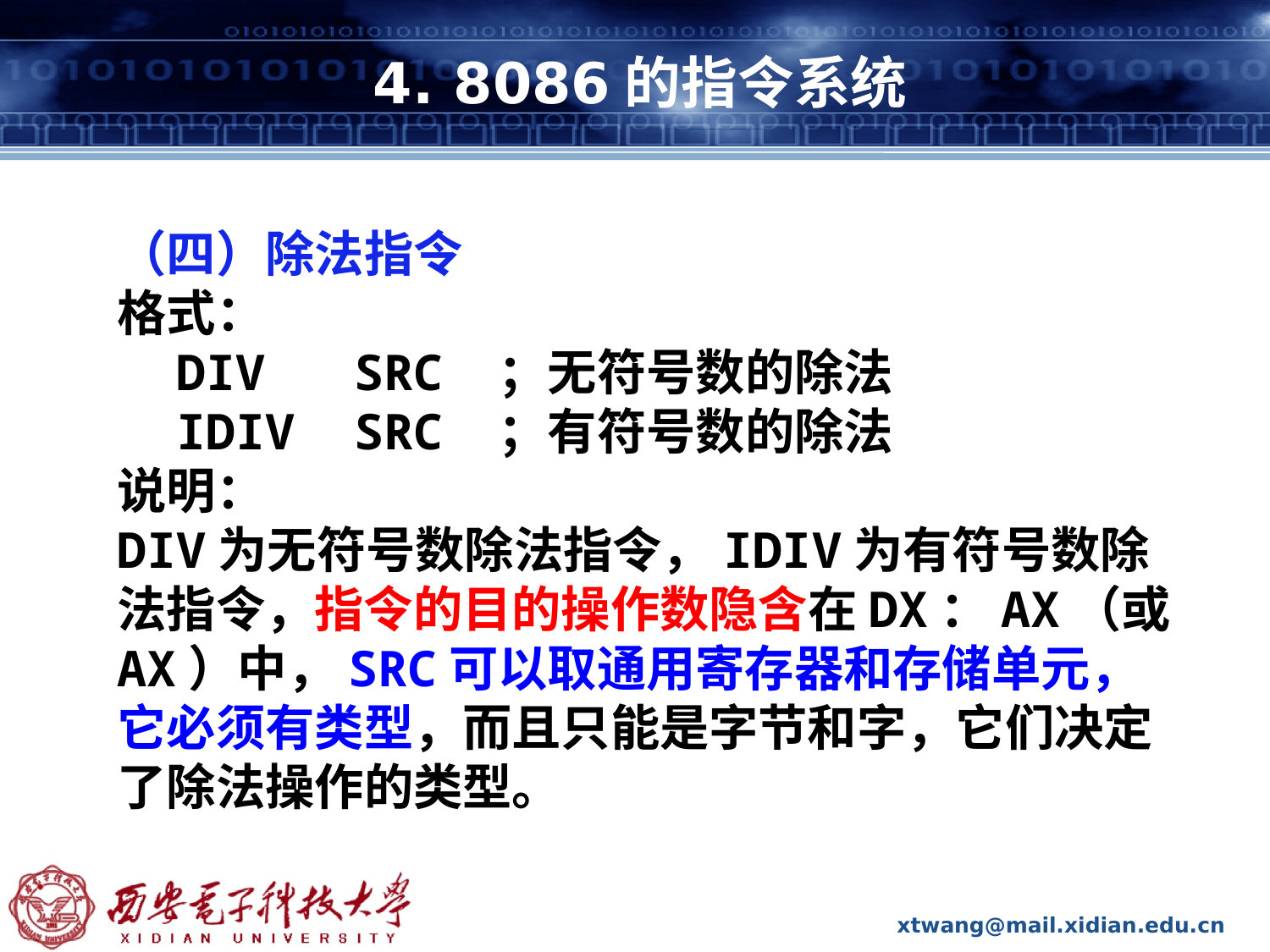

# 4. 8086的指令系统
（四）除法指令
格式：
  DIV   SRC 	；无符号数的除法
  IDIV  SRC 	；有符号数的除法
说明：
DIV为无符号数除法指令，IDIV为有符号数除法指令，指令的目的操作数隐含在DX：AX（或AX）中，SRC可以取通用寄存器和存储单元，它必须有类型，而且只能是字节和字，它们决定了除法操作的类型。